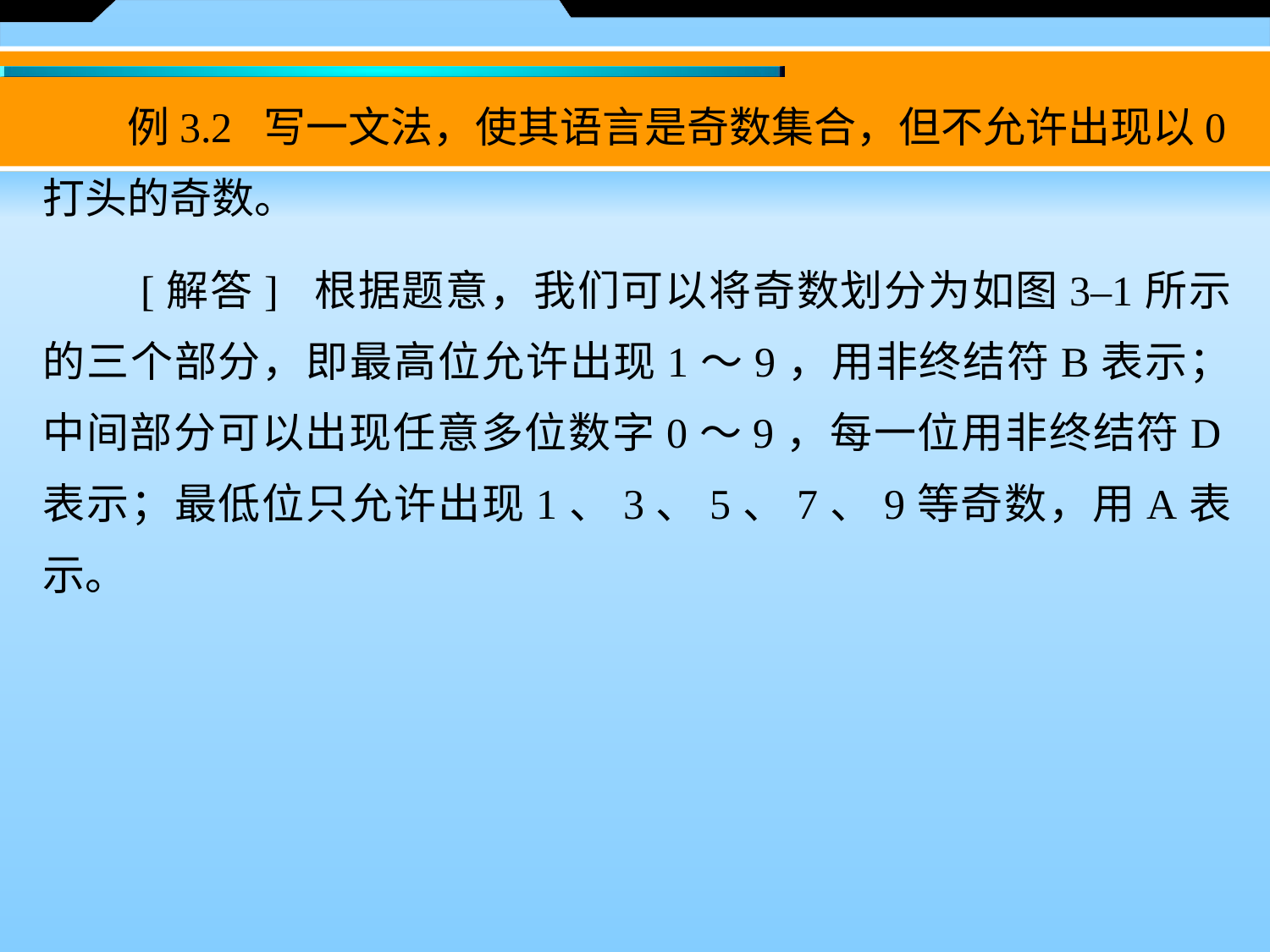

例3.2  写一文法，使其语言是奇数集合，但不允许出现以0打头的奇数。
　　[解答]  根据题意，我们可以将奇数划分为如图3–1所示的三个部分，即最高位允许出现1～9，用非终结符B表示；中间部分可以出现任意多位数字0～9，每一位用非终结符D表示；最低位只允许出现1、3、5、7、9等奇数，用A表示。